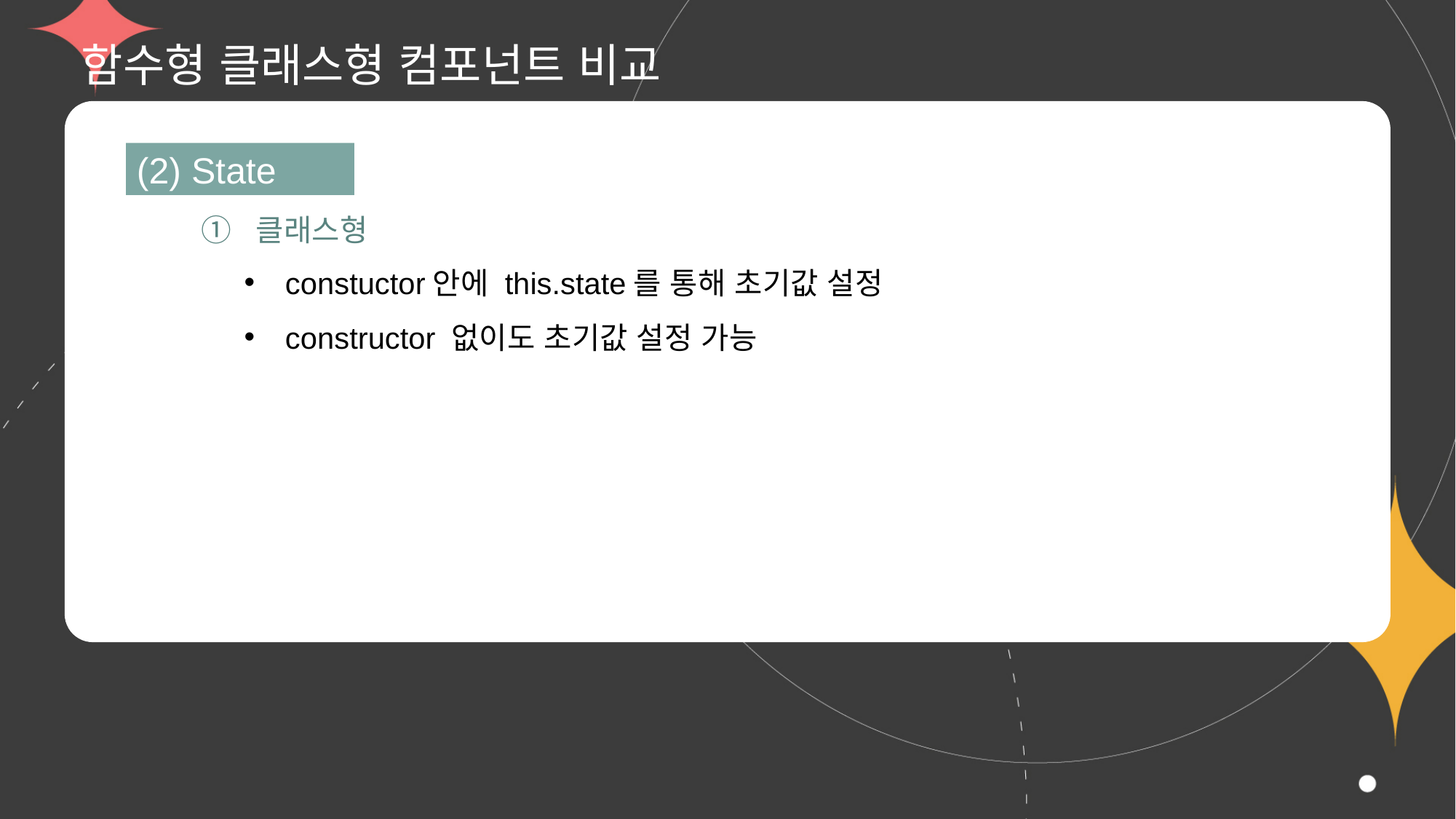

# 함수형 클래스형 컴포넌트 비교
(2) State
①  클래스형
constuctor안에 this.state를 통해 초기값 설정
constructor 없이도 초기값 설정 가능